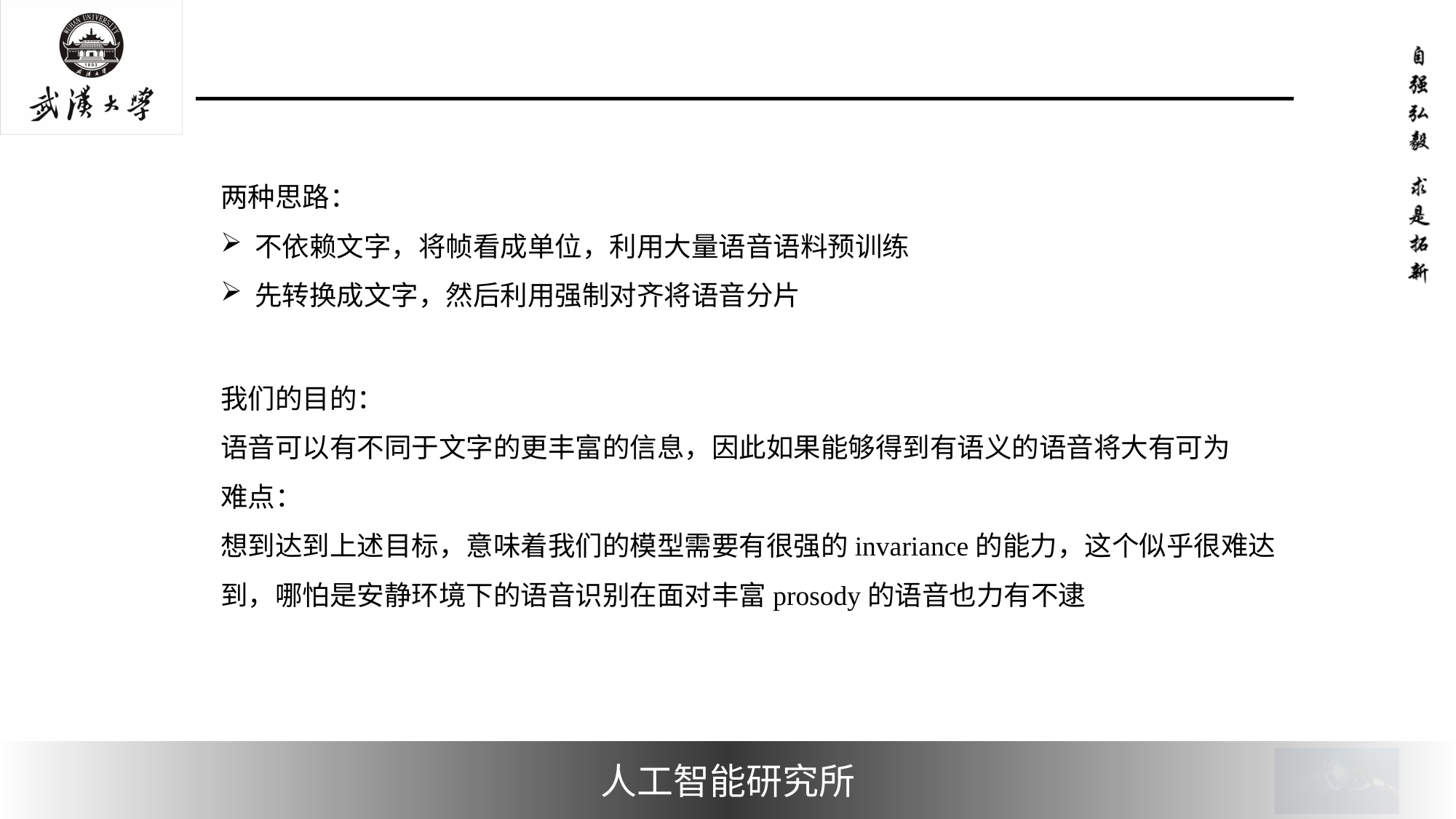

#
两种思路：
不依赖文字，将帧看成单位，利用大量语音语料预训练
先转换成文字，然后利用强制对齐将语音分片
我们的目的：
语音可以有不同于文字的更丰富的信息，因此如果能够得到有语义的语音将大有可为
难点：
想到达到上述目标，意味着我们的模型需要有很强的invariance的能力，这个似乎很难达到，哪怕是安静环境下的语音识别在面对丰富prosody的语音也力有不逮
21